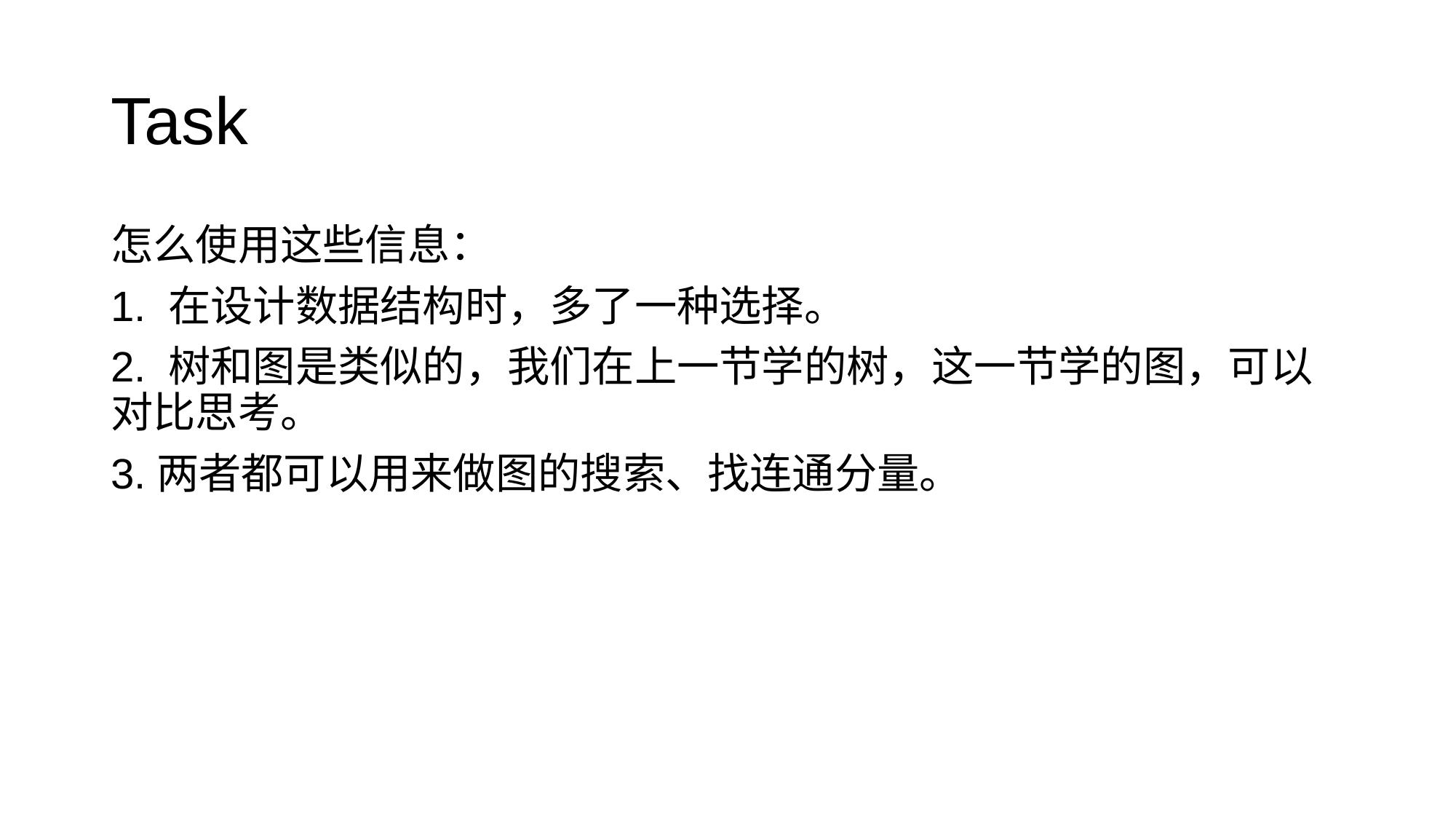

# Task
怎么使用这些信息：
1. 在设计数据结构时，多了一种选择。
2. 树和图是类似的，我们在上一节学的树，这一节学的图，可以对比思考。
3.两者都可以用来做图的搜索、找连通分量。